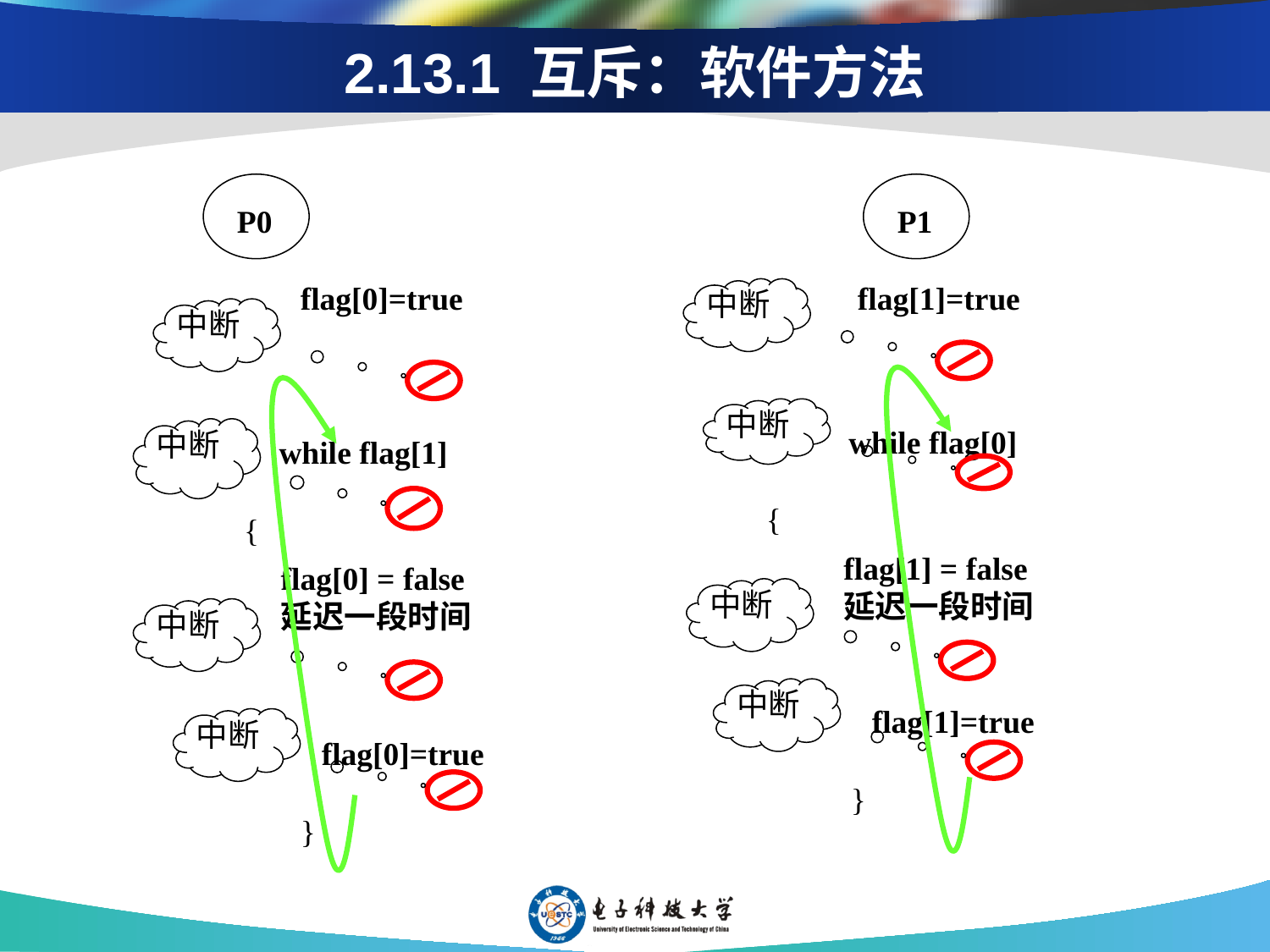

# 2.13.1 互斥：软件方法

P0

P1
flag[0]=true
flag[1]=true

中断

中断

中断

while flag[0]

中断

while flag[1]
{
{
flag[1] = false
延迟一段时间
flag[0] = false
延迟一段时间

中断

中断

中断

flag[1]=true

中断

flag[0]=true
}
}